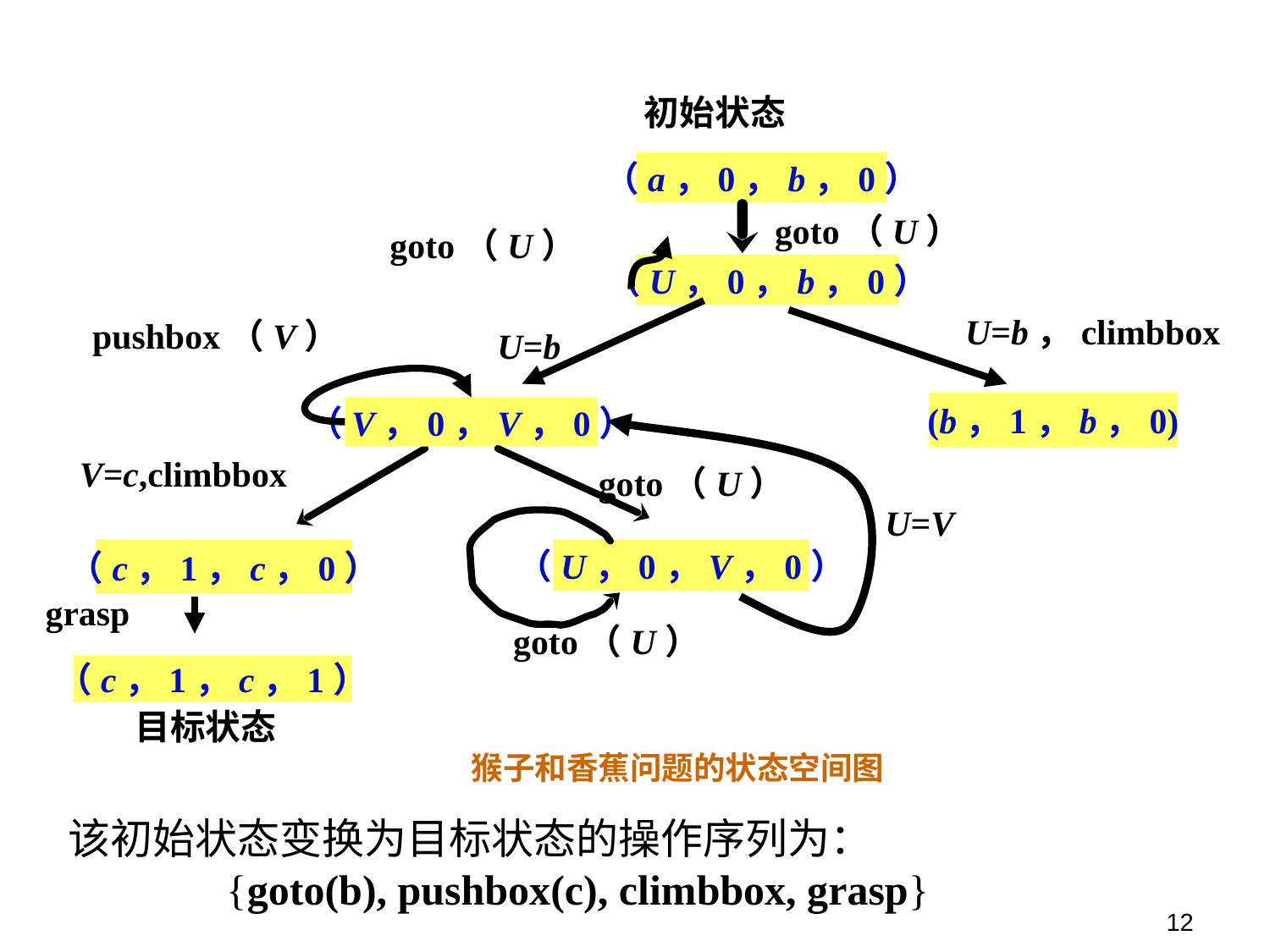

初始状态
（a，0，b，0）
goto（U）

goto（U）
（U，0，b，0）

U=b，climbbox
pushbox（V）

U=b
(b，1，b，0)
（V，0，V，0）

V=c,climbbox
goto（U）
U=V

（c，1，c，0）
（U，0，V，0）
grasp

goto（U）
（c，1，c，1）
目标状态
猴子和香蕉问题的状态空间图
该初始状态变换为目标状态的操作序列为：
               {goto(b), pushbox(c), climbbox, grasp}

12